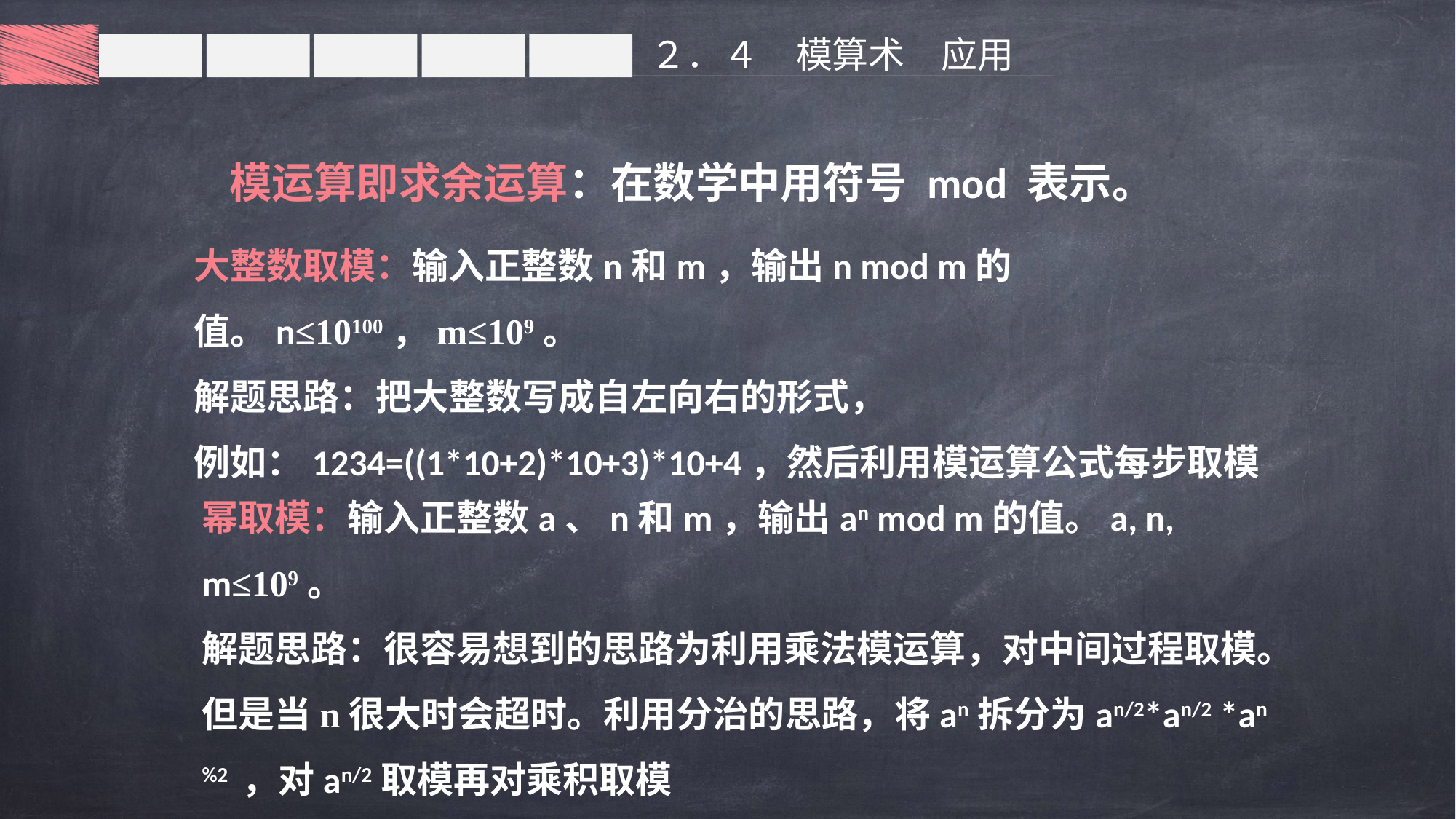

２．４　模算术　应用

模运算即求余运算：在数学中用符号 mod 表示。

大整数取模：输入正整数n和m，输出n mod m的值。n≤10100，m≤109。
解题思路：把大整数写成自左向右的形式，
例如：1234=((1*10+2)*10+3)*10+4，然后利用模运算公式每步取模
幂取模：输入正整数a、n和m，输出an mod m的值。a, n, m≤109。
解题思路：很容易想到的思路为利用乘法模运算，对中间过程取模。但是当n很大时会超时。利用分治的思路，将an拆分为an/2*an/2 *an%2 ，对an/2取模再对乘积取模